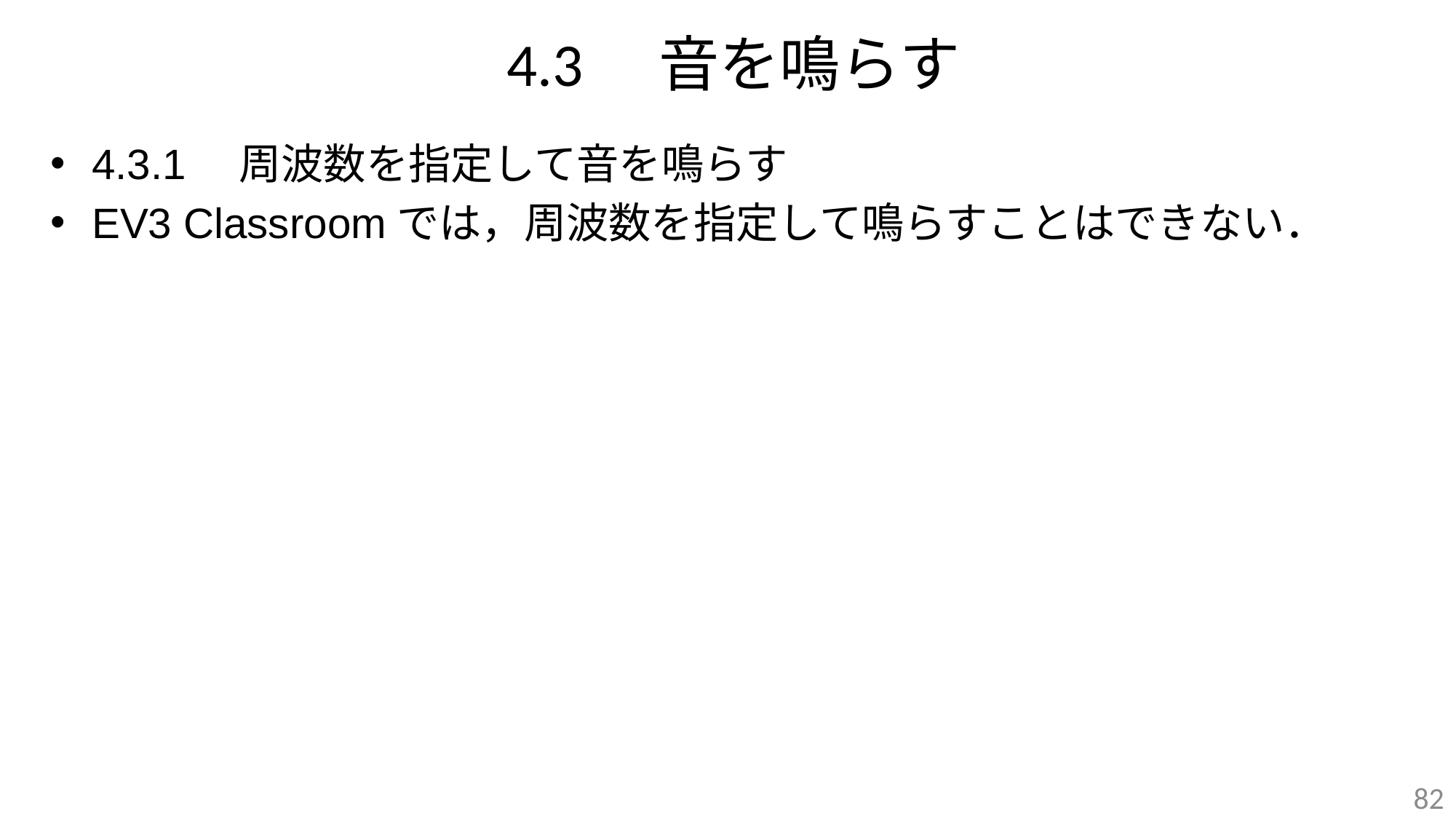

# 4.3　音を鳴らす
4.3.1　周波数を指定して音を鳴らす
EV3 Classroomでは，周波数を指定して鳴らすことはできない．
82